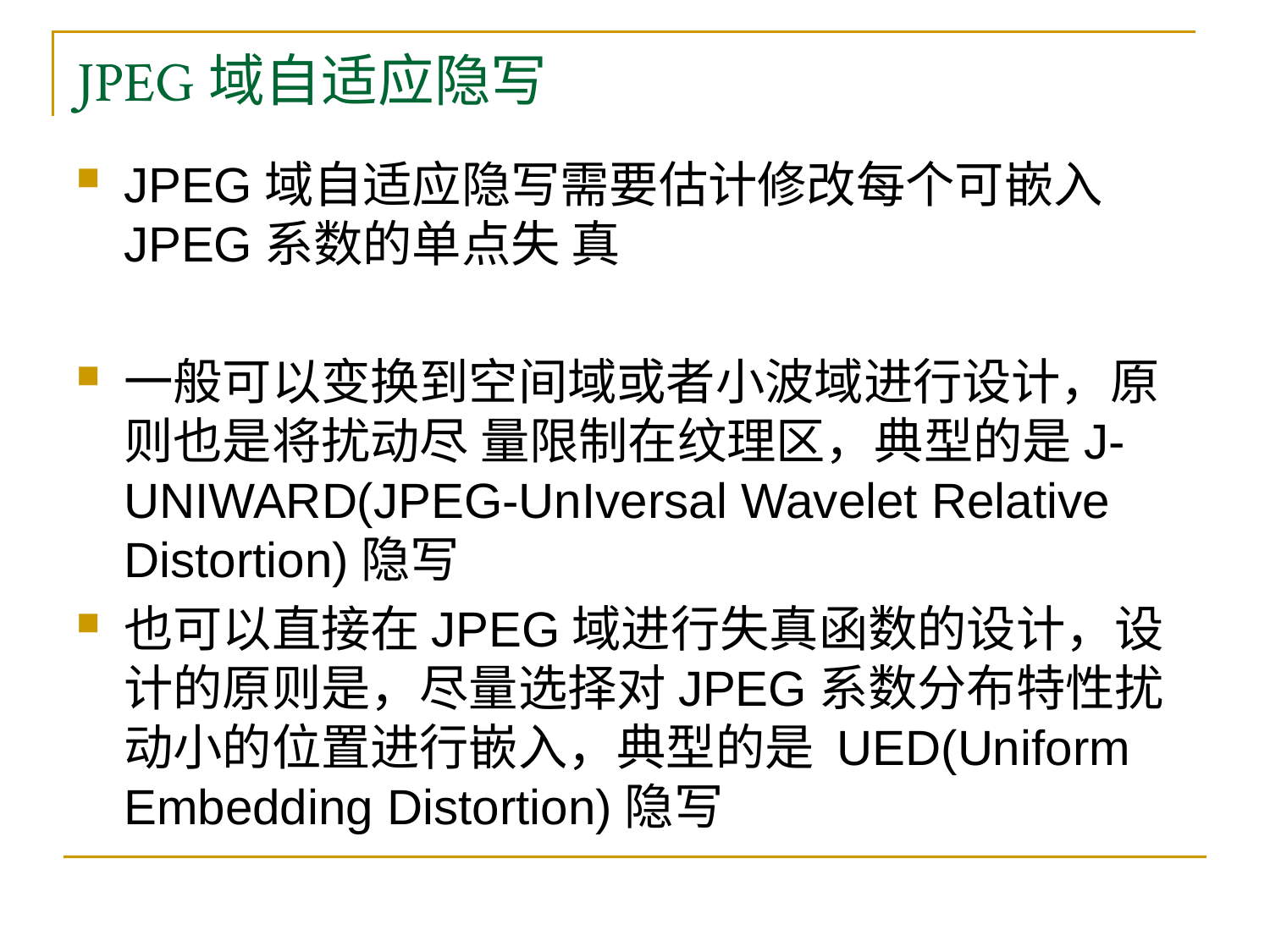

# JPEG域自适应隐写
JPEG域自适应隐写需要估计修改每个可嵌入JPEG系数的单点失 真

一般可以变换到空间域或者小波域进行设计，原则也是将扰动尽 量限制在纹理区，典型的是J-UNIWARD(JPEG-UnIversal Wavelet Relative Distortion)隐写
也可以直接在JPEG域进行失真函数的设计，设计的原则是，尽量选择对JPEG系数分布特性扰动小的位置进行嵌入，典型的是 UED(Uniform Embedding Distortion)隐写